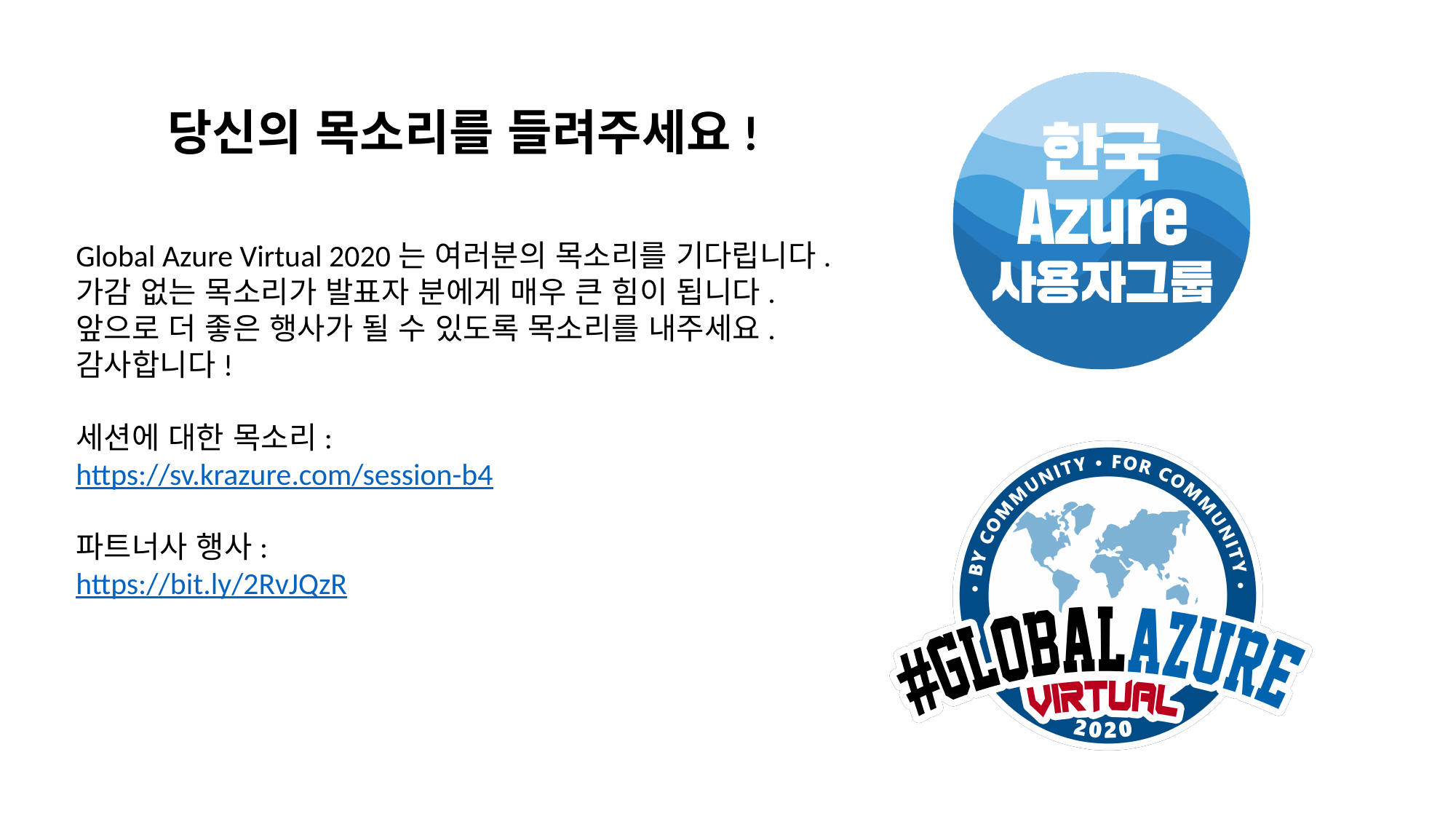

당신의 목소리를 들려주세요!
Global Azure Virtual 2020는 여러분의 목소리를 기다립니다.
가감 없는 목소리가 발표자 분에게 매우 큰 힘이 됩니다.
앞으로 더 좋은 행사가 될 수 있도록 목소리를 내주세요.
감사합니다!

세션에 대한 목소리:
https://sv.krazure.com/session-b4

파트너사 행사:
https://bit.ly/2RvJQzR